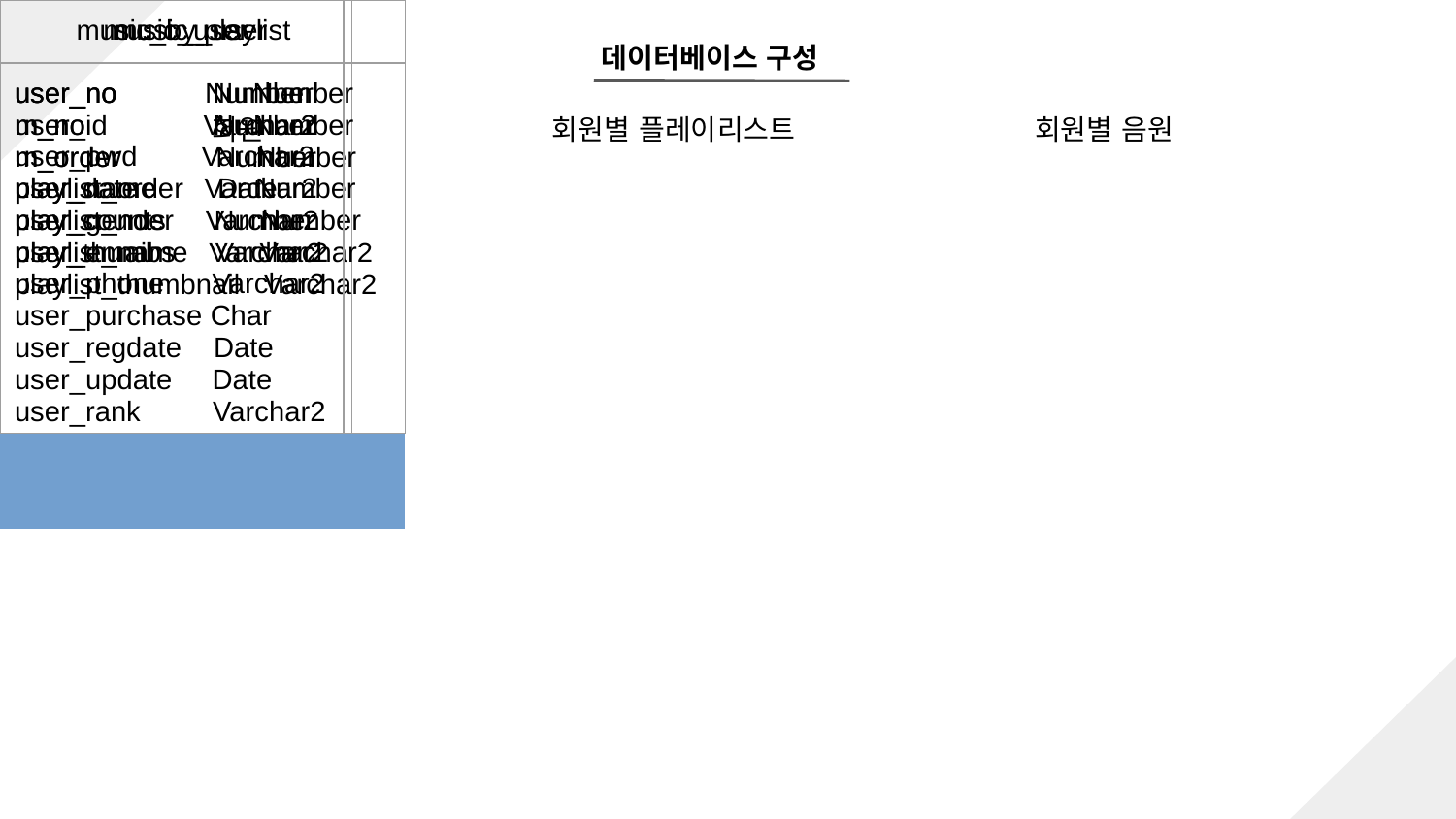

데이터베이스 구성
회원
회원별 플레이리스트
회원별 음원
| music\_playlist |
| --- |
| user\_no Number m\_no Number m\_order Number playlist\_order Number playlist\_no Number playlist\_name Varchar2 playlist\_thumbnail Varchar2 |
|  |
|  |
|  |
|  |
|  |
|  |
|  |
|  |
| user\_no pk m\_no pk |
| music\_by\_user |
| --- |
| user\_no Number m\_no Number m\_order Number play\_date Date play\_counts Number play\_thumbs Varchar2 |
|  |
|  |
|  |
|  |
|  |
|  |
|  |
|  |
| user\_no pk m\_no pk |
| music\_user |
| --- |
| user\_no Number user\_id Varchar2 user\_pwd Varchar2 user\_name Varchar2 user\_gender Varchar2 user\_email Varchar2 user\_phone Varchar2 user\_purchase Char user\_regdate Date user\_update Date user\_rank Varchar2 |
|  |
|  |
|  |
|  |
|  |
|  |
|  |
|  |
| user\_no pk |